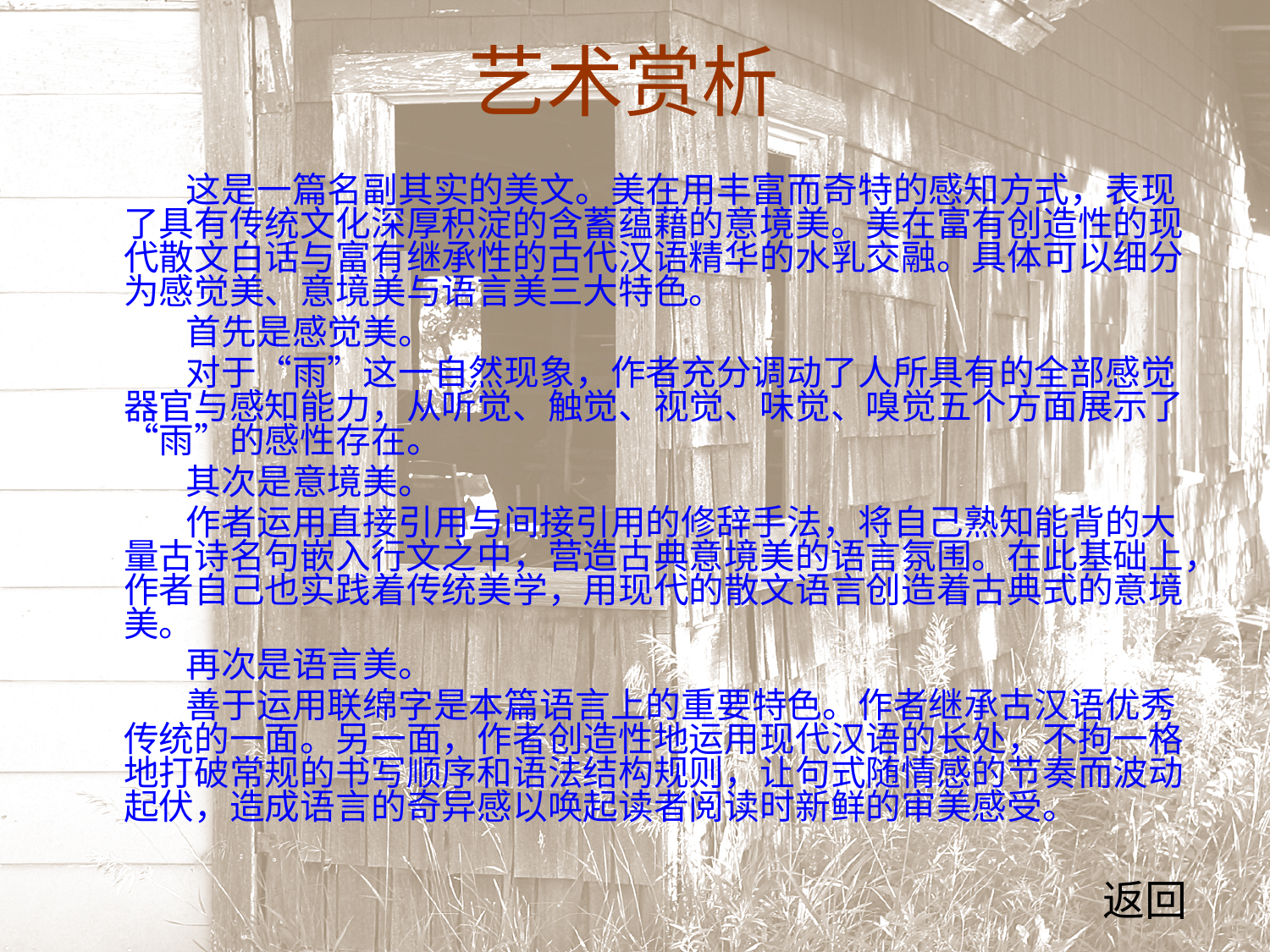

# 艺术赏析
             这是一篇名副其实的美文。美在用丰富而奇特的感知方式，表现了具有传统文化深厚积淀的含蓄蕴藉的意境美。美在富有创造性的现代散文白话与富有继承性的古代汉语精华的水乳交融。具体可以细分为感觉美、意境美与语言美三大特色。
             首先是感觉美。
             对于“雨”这一自然现象，作者充分调动了人所具有的全部感觉器官与感知能力，从听觉、触觉、视觉、味觉、嗅觉五个方面展示了“雨”的感性存在。
             其次是意境美。
             作者运用直接引用与间接引用的修辞手法，将自己熟知能背的大量古诗名句嵌入行文之中，营造古典意境美的语言氛围。在此基础上，作者自己也实践着传统美学，用现代的散文语言创造着古典式的意境美。
             再次是语言美。
             善于运用联绵字是本篇语言上的重要特色。作者继承古汉语优秀传统的一面。另一面，作者创造性地运用现代汉语的长处，不拘一格地打破常规的书写顺序和语法结构规则，让句式随情感的节奏而波动起伏，造成语言的奇异感以唤起读者阅读时新鲜的审美感受。
返回